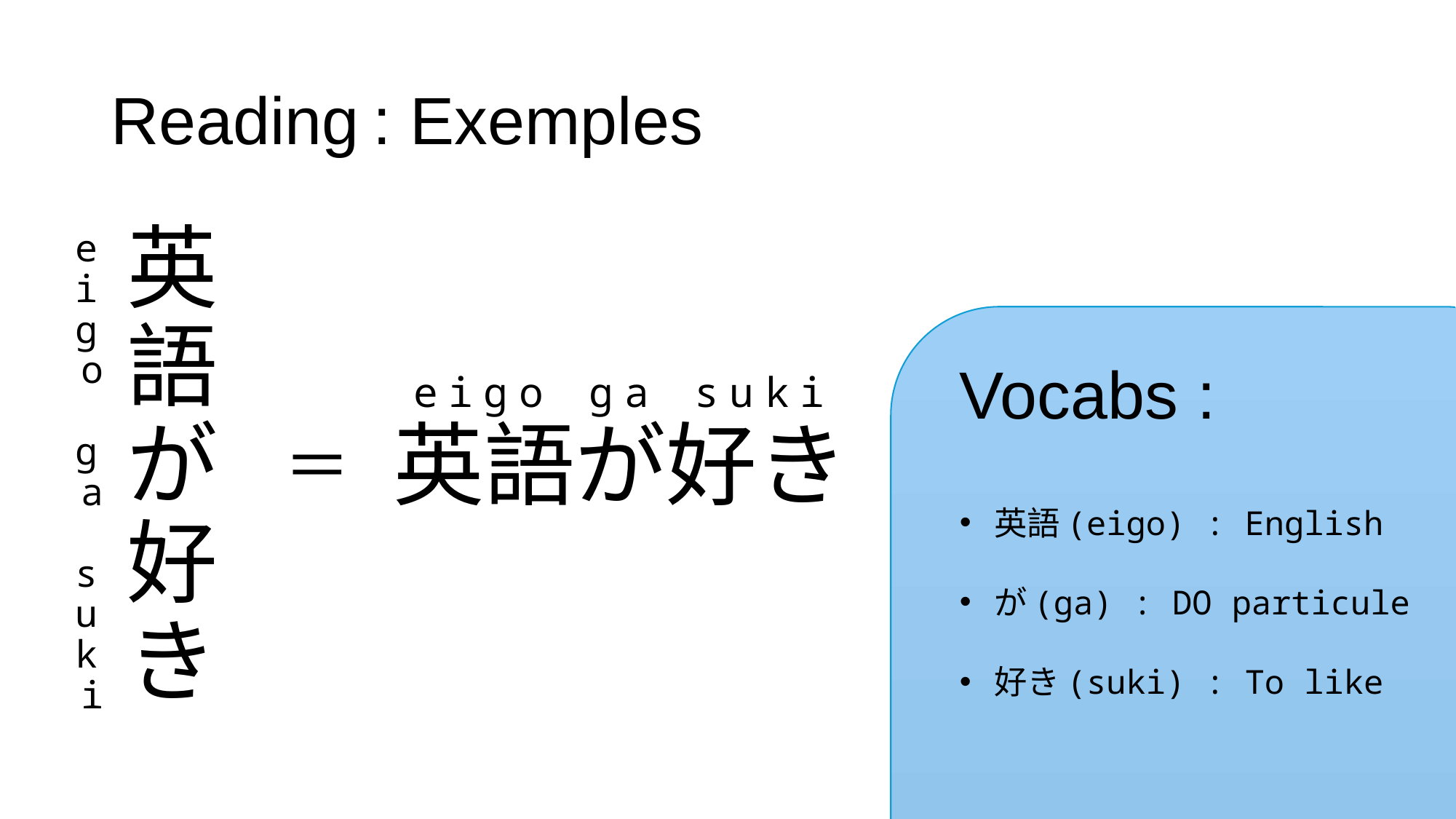

# Reading
: Exemples
英語が好き
eigo
 ga
 suki

Vocabs :
eigo ga suki
英語(eigo) : English
が(ga) : DO particule
好き(suki) : To like
英語が好き
＝